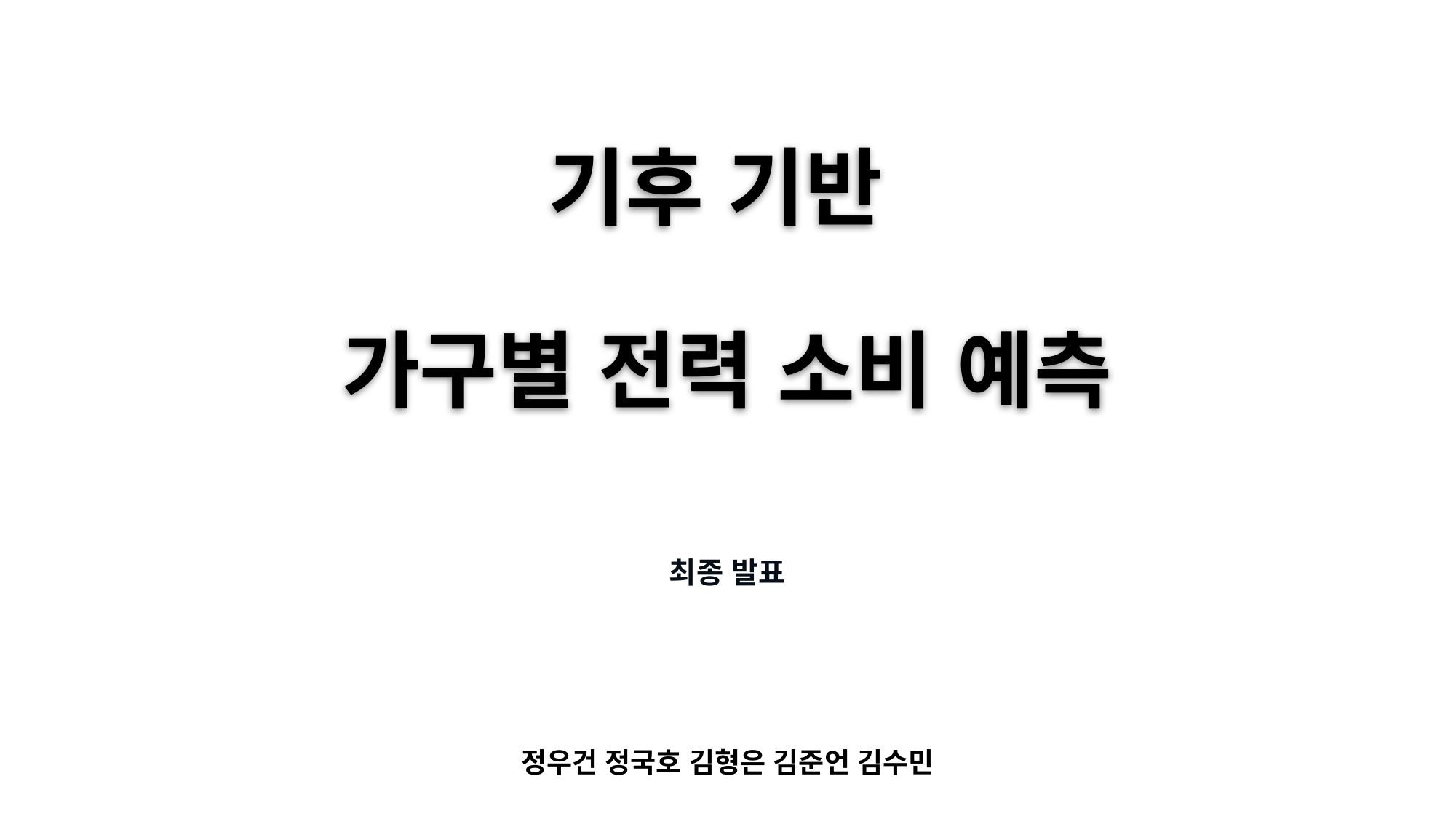

# 기후 기반
가구별 전력 소비 예측

최종 발표

정우건 정국호 김형은 김준언 김수민